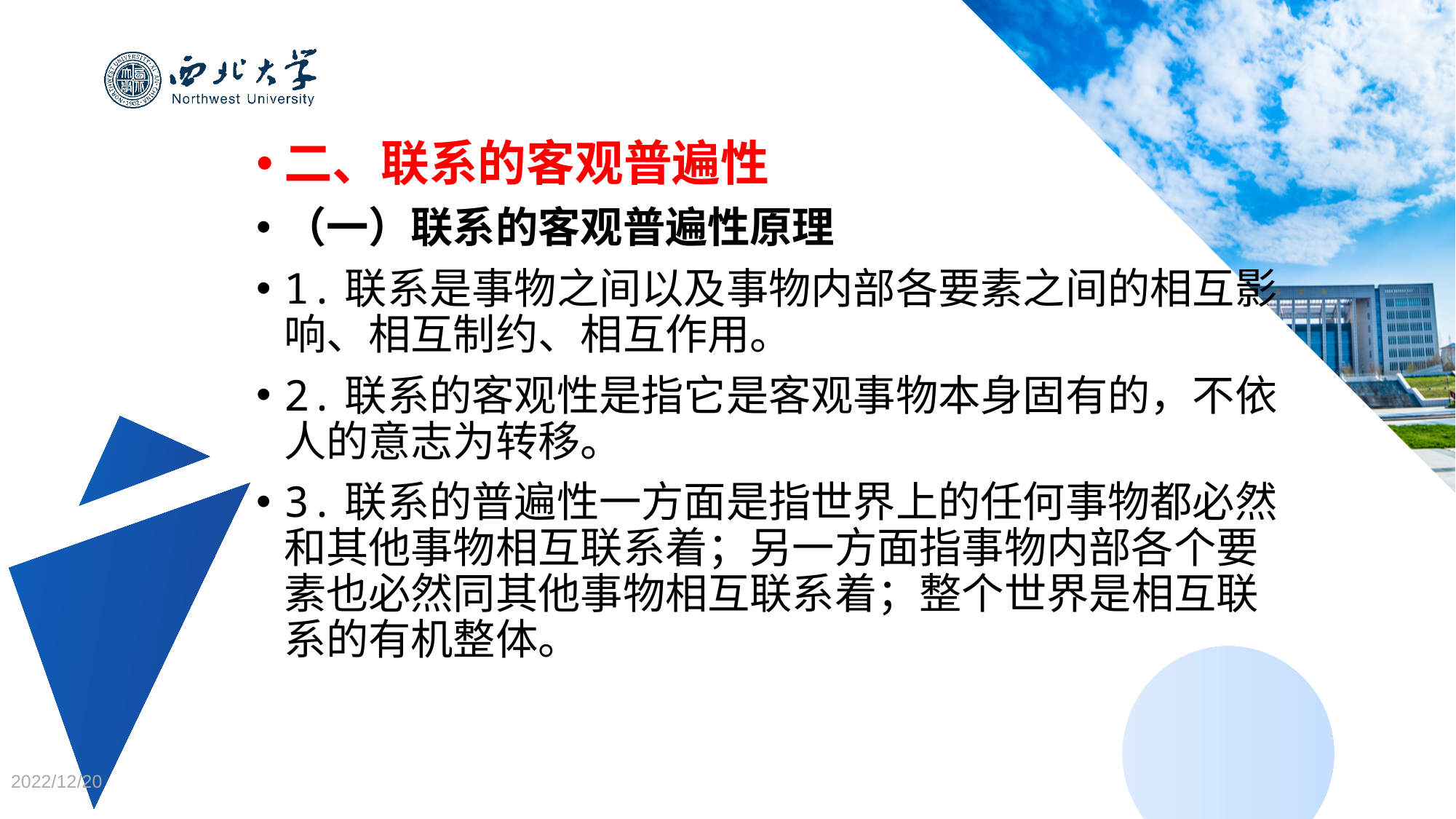

二、联系的客观普遍性
（一）联系的客观普遍性原理
1.联系是事物之间以及事物内部各要素之间的相互影响、相互制约、相互作用。
2.联系的客观性是指它是客观事物本身固有的，不依人的意志为转移。
3.联系的普遍性一方面是指世界上的任何事物都必然和其他事物相互联系着；另一方面指事物内部各个要素也必然同其他事物相互联系着；整个世界是相互联系的有机整体。

2022/12/20